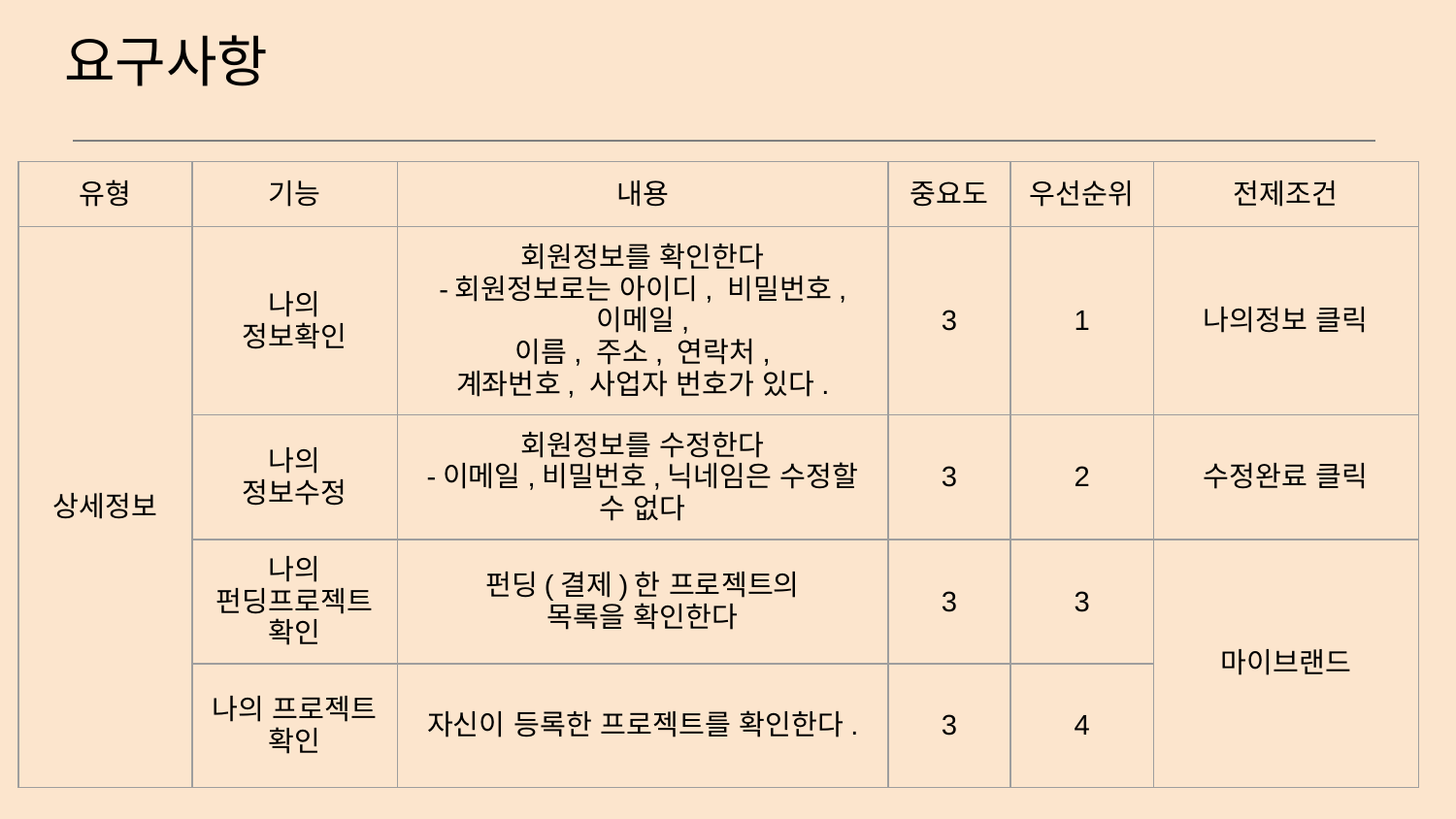

# 요구사항
| 유형 | 기능 | 내용 | 중요도 | 우선순위 | 전제조건 |
| --- | --- | --- | --- | --- | --- |
| 상세정보 | 나의 정보확인 | 회원정보를 확인한다 -회원정보로는 아이디, 비밀번호, 이메일, 이름, 주소, 연락처, 계좌번호, 사업자 번호가 있다. | 3 | 1 | 나의정보 클릭 |
|  | 나의 정보수정 | 회원정보를 수정한다 -이메일,비밀번호,닉네임은 수정할 수 없다 | 3 | 2 | 수정완료 클릭 |
|  | 나의 펀딩프로젝트 확인 | 펀딩(결제)한 프로젝트의 목록을 확인한다 | 3 | 3 | 마이브랜드 |
|  | 나의 프로젝트 확인 | 자신이 등록한 프로젝트를 확인한다. | 3 | 4 |  |
|  |  |  |  |  |  |